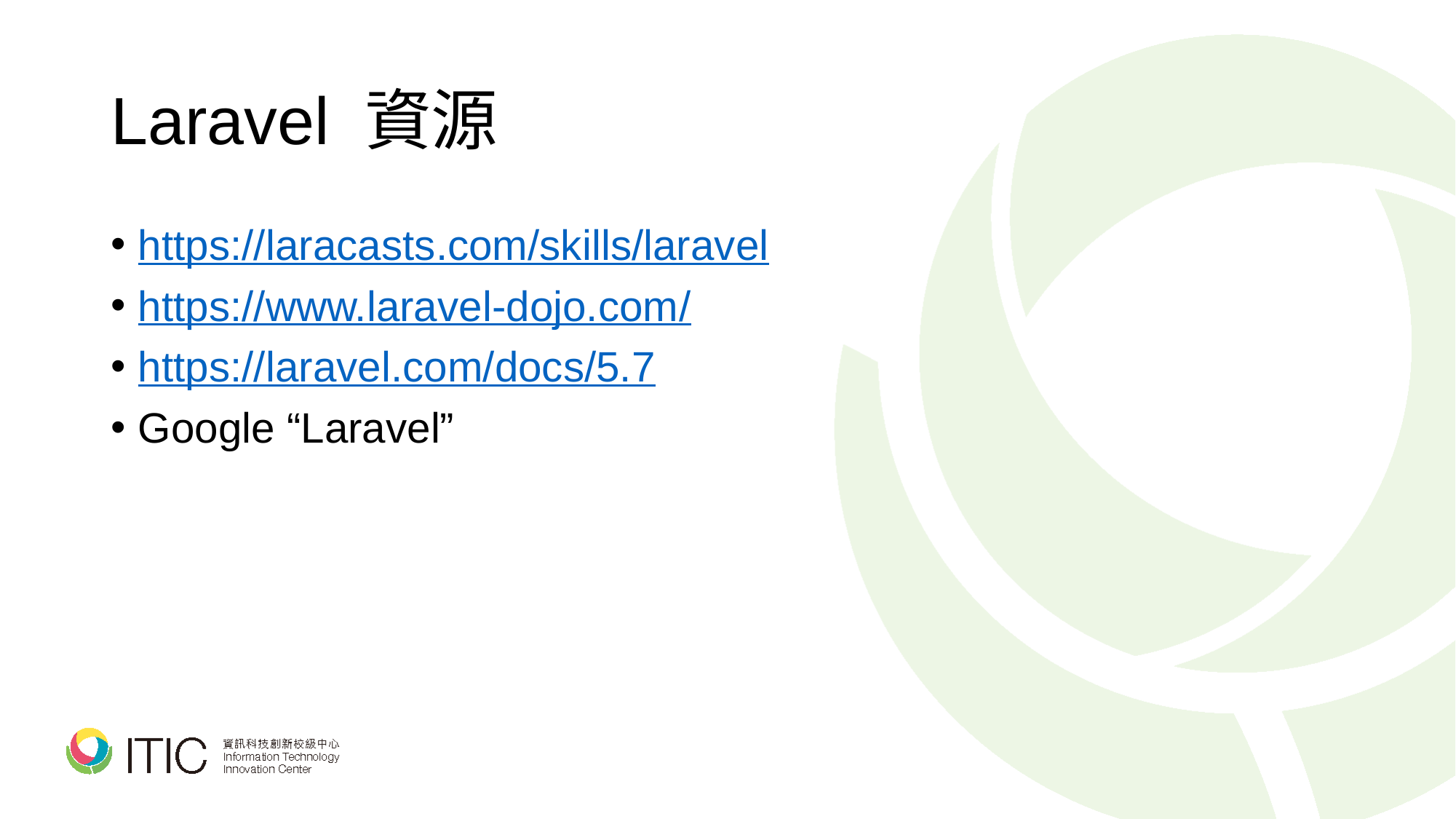

# Laravel 資源
https://laracasts.com/skills/laravel
https://www.laravel-dojo.com/
https://laravel.com/docs/5.7
Google “Laravel”